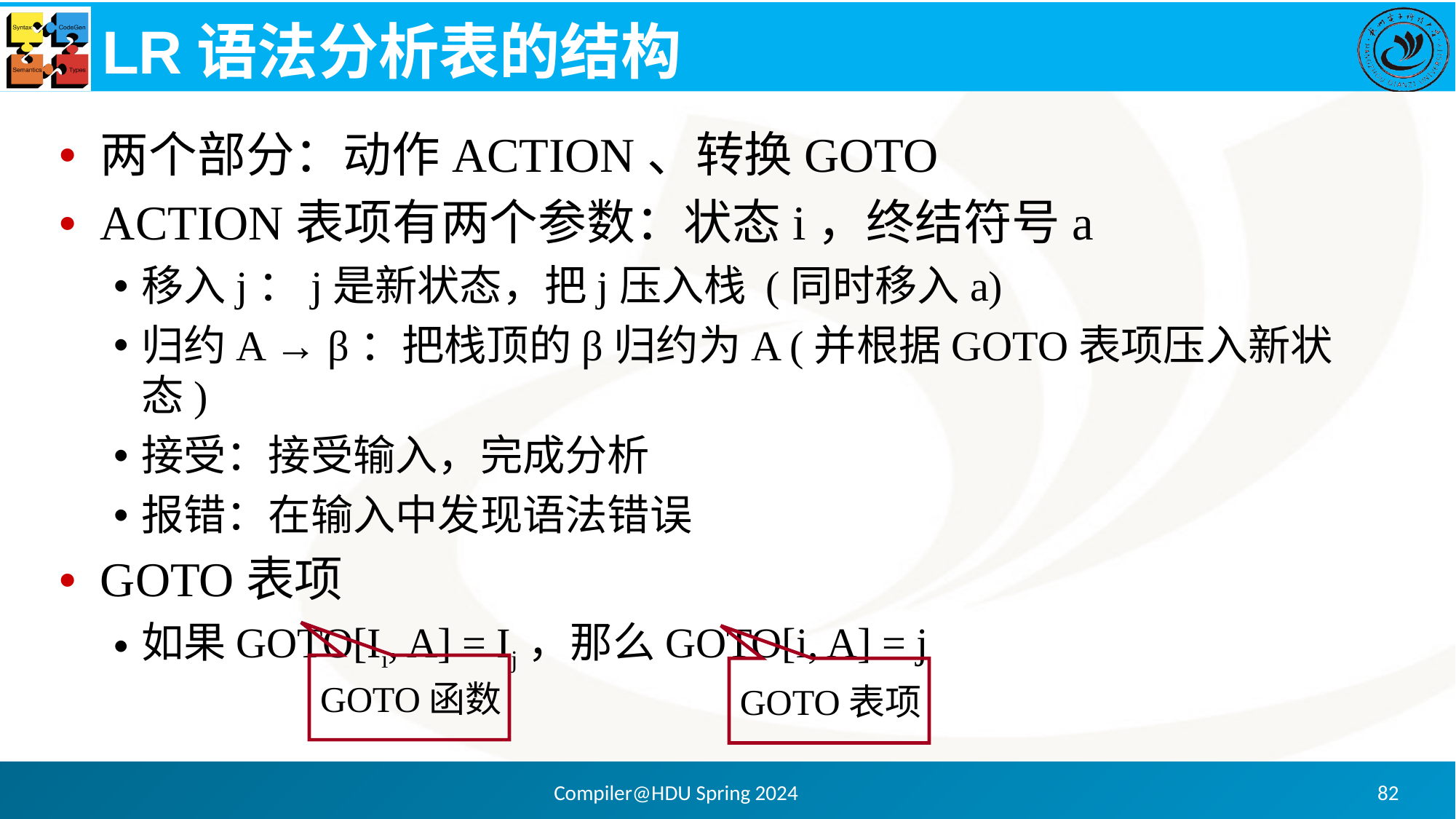

# LR语法分析表的结构
两个部分：动作ACTION、转换GOTO
ACTION表项有两个参数：状态i，终结符号a
移入j：j是新状态，把j压入栈 (同时移入a)
归约A → β：把栈顶的β归约为A (并根据GOTO表项压入新状态)
接受：接受输入，完成分析
报错：在输入中发现语法错误
GOTO表项
如果GOTO[Ii, A] = Ij，那么GOTO[i, A] = j
GOTO函数
GOTO表项
Compiler@HDU Spring 2024
82